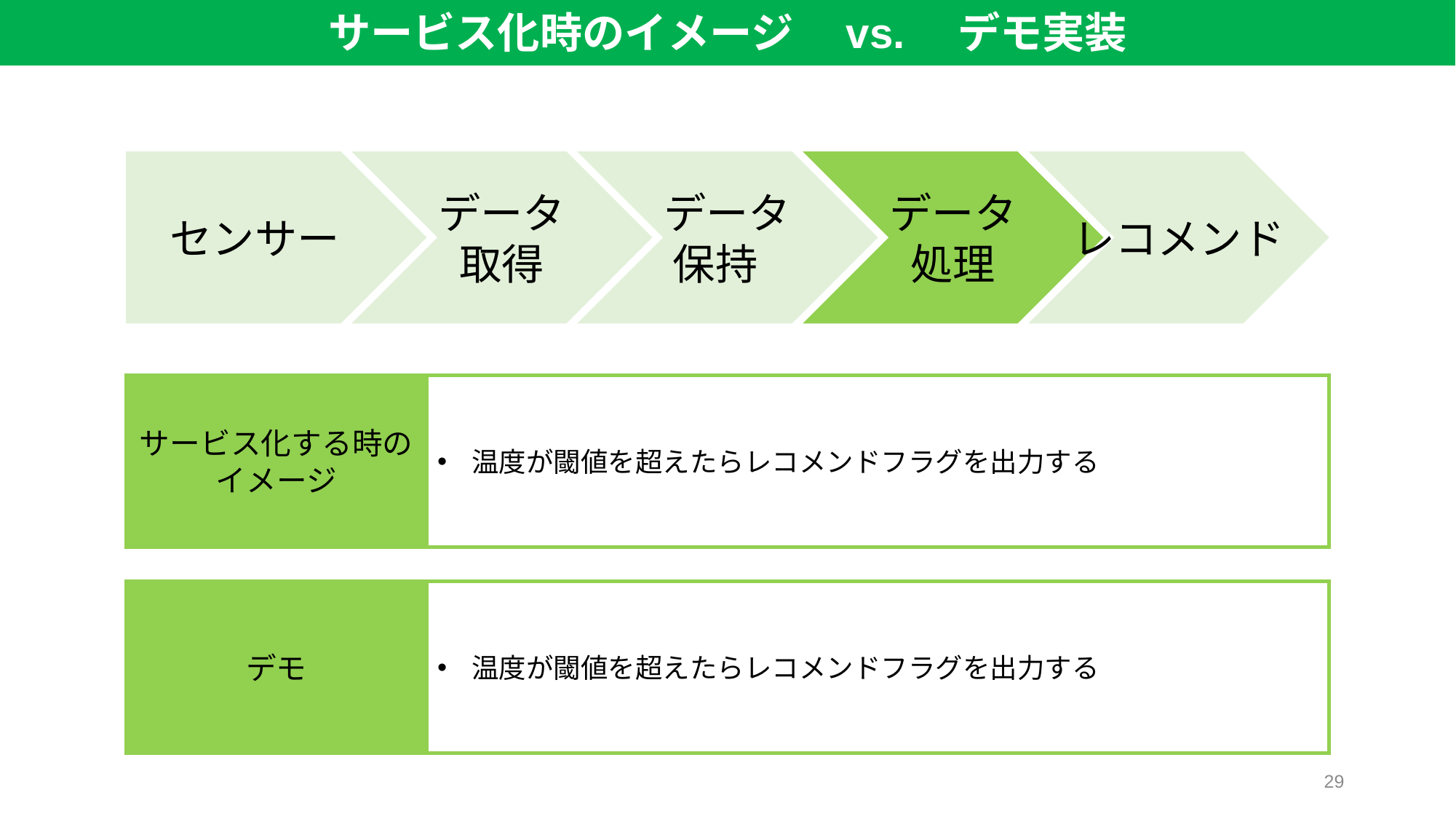

サービス化時のイメージ　vs.　デモ実装
センサー
データ
取得
データ
保持
データ
処理
レコメンド
サービス化する時の
イメージ
温度が閾値を超えたらレコメンドフラグを出力する
デモ
温度が閾値を超えたらレコメンドフラグを出力する
29